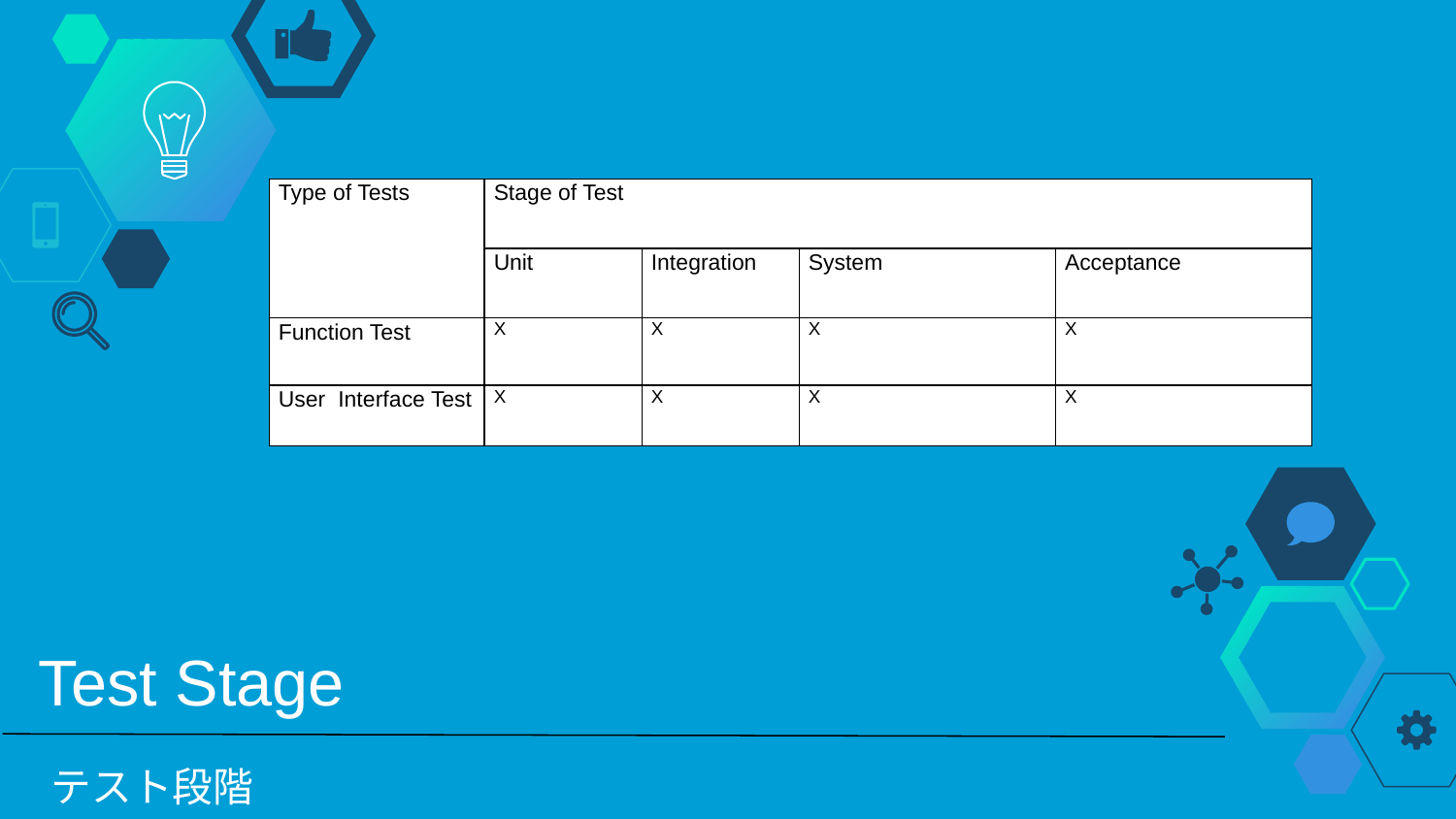

| Type of Tests | Stage of Test |  |  |  |
| --- | --- | --- | --- | --- |
|  | Unit | Integration | System | Acceptance |
| Function Test | X | X | X | X |
| User Interface Test | X | X | X | X |
# Test Stage
テスト段階